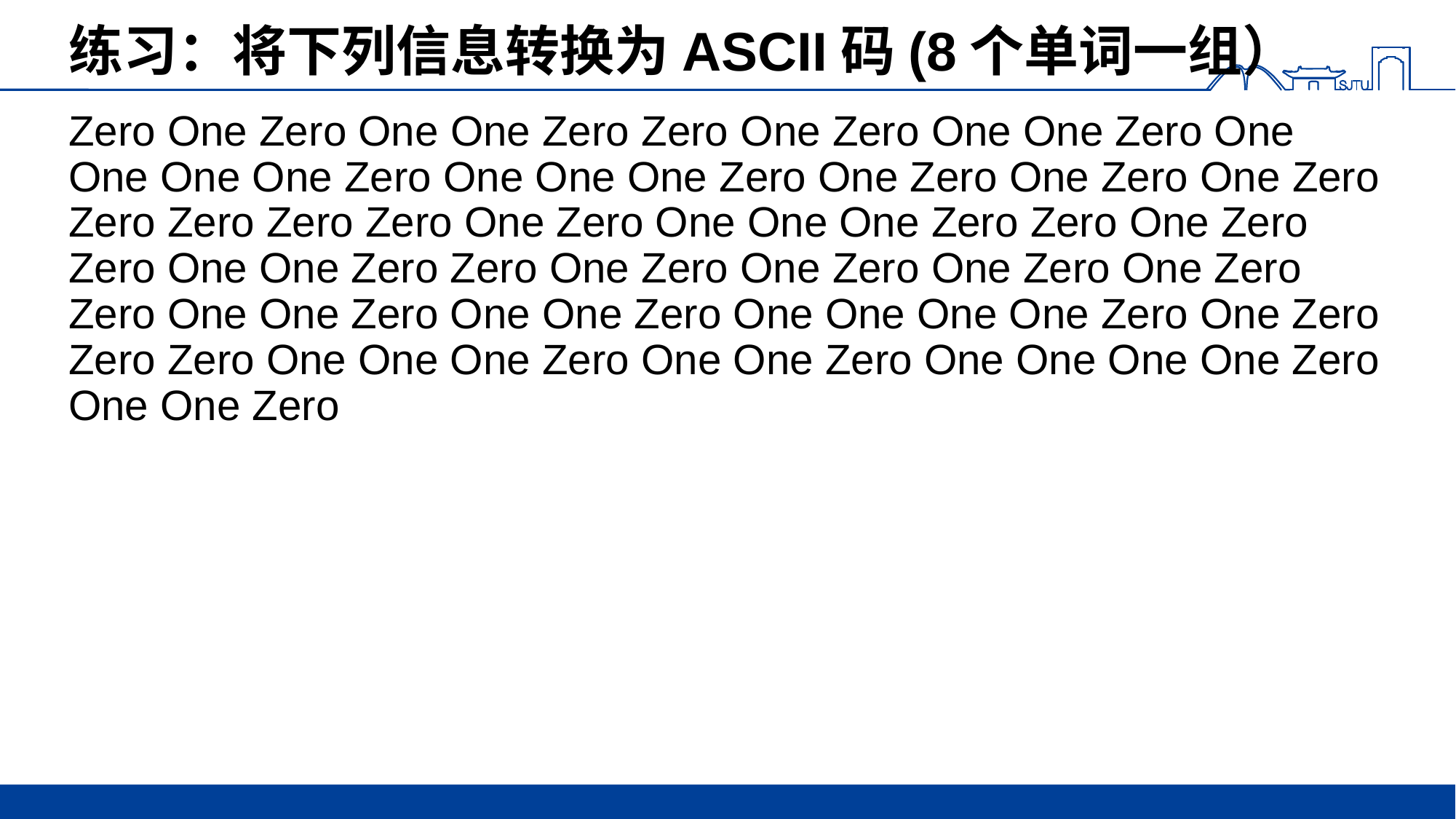

# 练习：将下列信息转换为ASCII码(8个单词一组）
Zero One Zero One One Zero Zero One Zero One One Zero One One One One Zero One One One Zero One Zero One Zero One Zero Zero Zero Zero Zero One Zero One One One Zero Zero One Zero Zero One One Zero Zero One Zero One Zero One Zero One Zero Zero One One Zero One One Zero One One One One Zero One Zero Zero Zero One One One Zero One One Zero One One One One Zero One One Zero
14